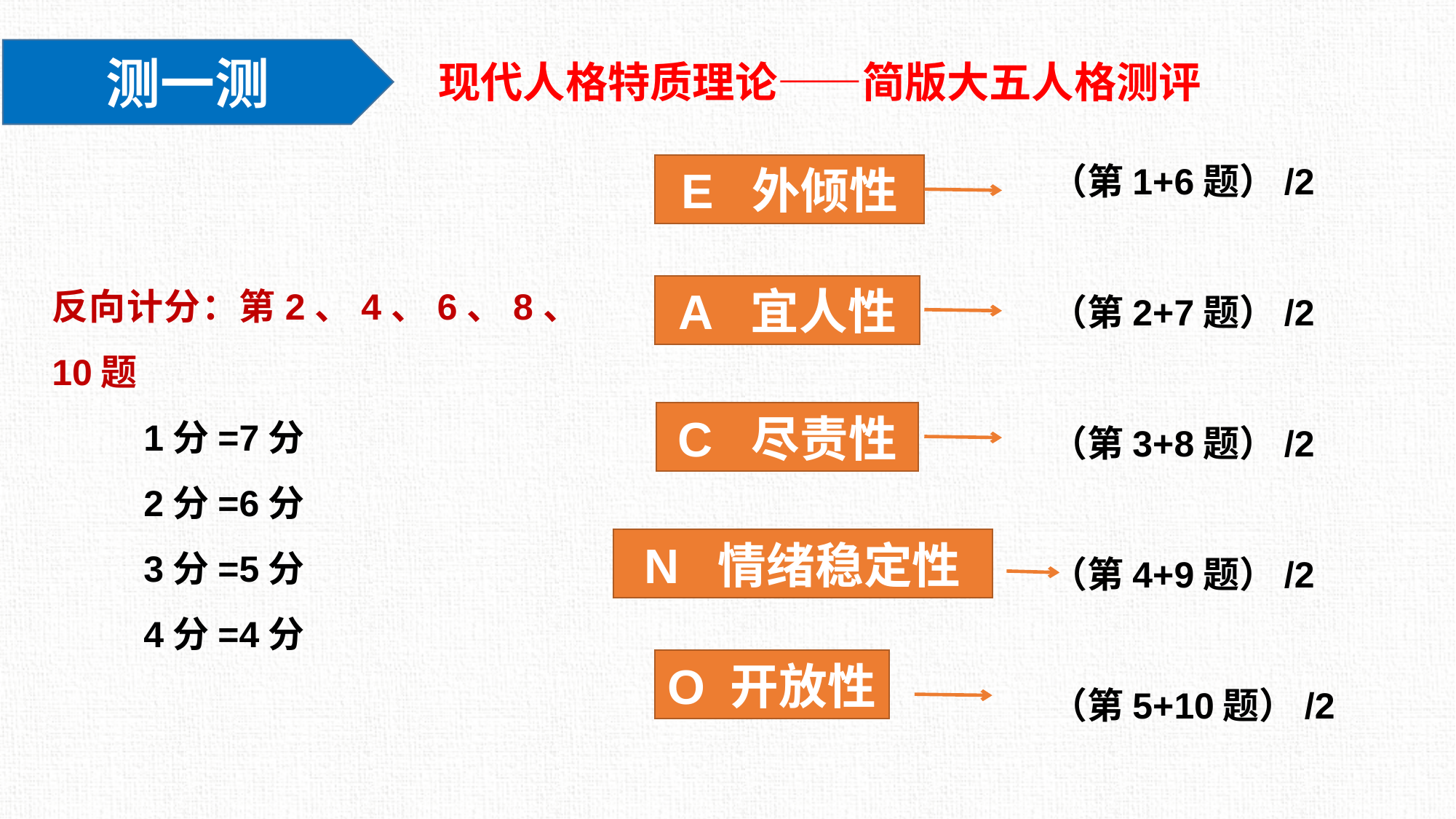

现代人格特质理论——简版大五人格测评

测一测
（第1+6题）/2

（第2+7题）/2

（第3+8题）/2

（第4+9题）/2

（第5+10题）/2
E  外倾性
反向计分：第2、4、6、8、10题
         1分=7分
         2分=6分
         3分=5分
         4分=4分
A  宜人性
C  尽责性
N  情绪稳定性
O 开放性